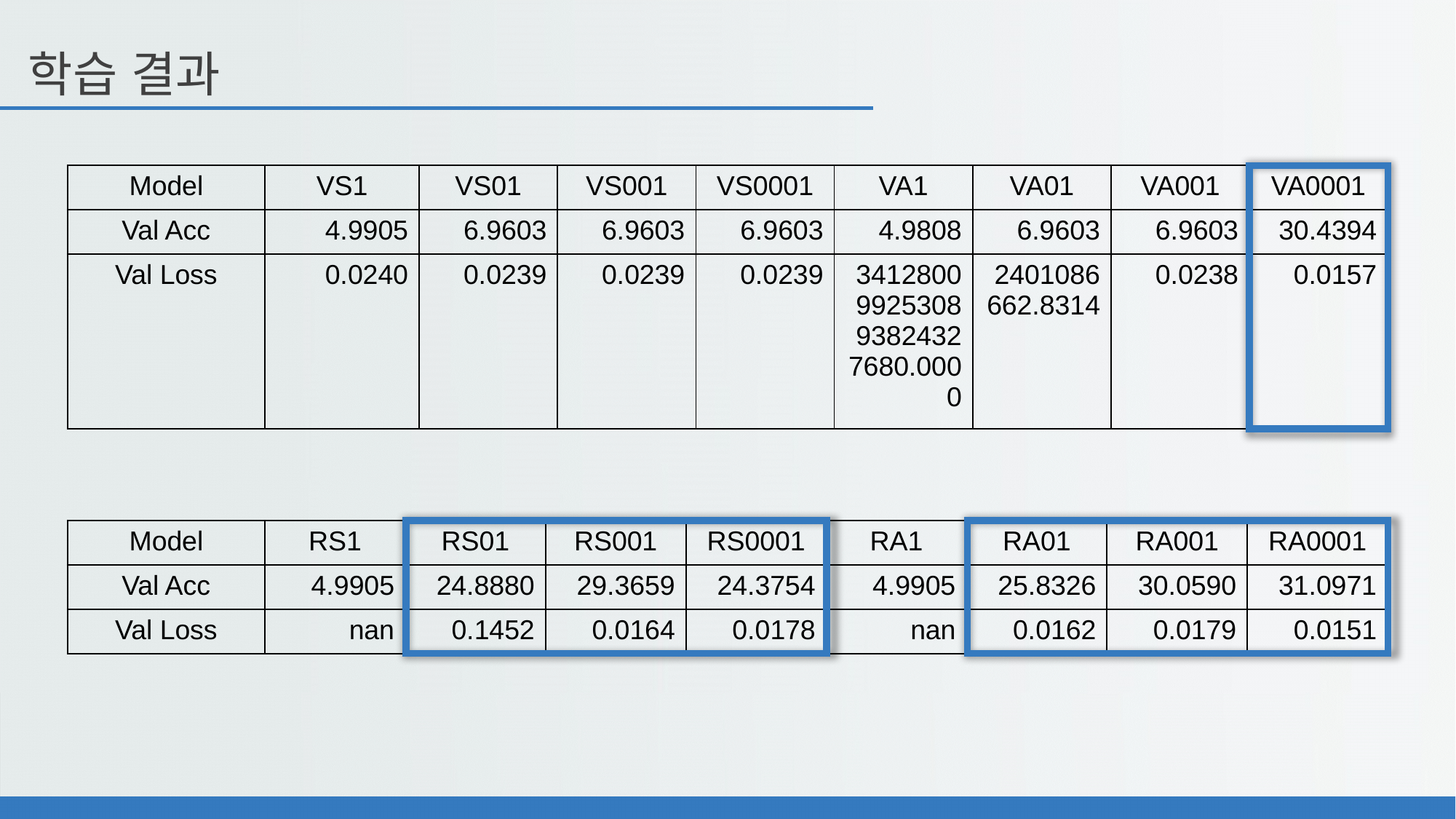

학습 결과
| Model | VS1 | VS01 | VS001 | VS0001 | VA1 | VA01 | VA001 | VA0001 |
| --- | --- | --- | --- | --- | --- | --- | --- | --- |
| Val Acc | 4.9905 | 6.9603 | 6.9603 | 6.9603 | 4.9808 | 6.9603 | 6.9603 | 30.4394 |
| Val Loss | 0.0240 | 0.0239 | 0.0239 | 0.0239 | 3412800992530893824327680.0000 | 2401086662.8314 | 0.0238 | 0.0157 |

| Model | RS1 | RS01 | RS001 | RS0001 | RA1 | RA01 | RA001 | RA0001 |
| --- | --- | --- | --- | --- | --- | --- | --- | --- |
| Val Acc | 4.9905 | 24.8880 | 29.3659 | 24.3754 | 4.9905 | 25.8326 | 30.0590 | 31.0971 |
| Val Loss | nan | 0.1452 | 0.0164 | 0.0178 | nan | 0.0162 | 0.0179 | 0.0151 |